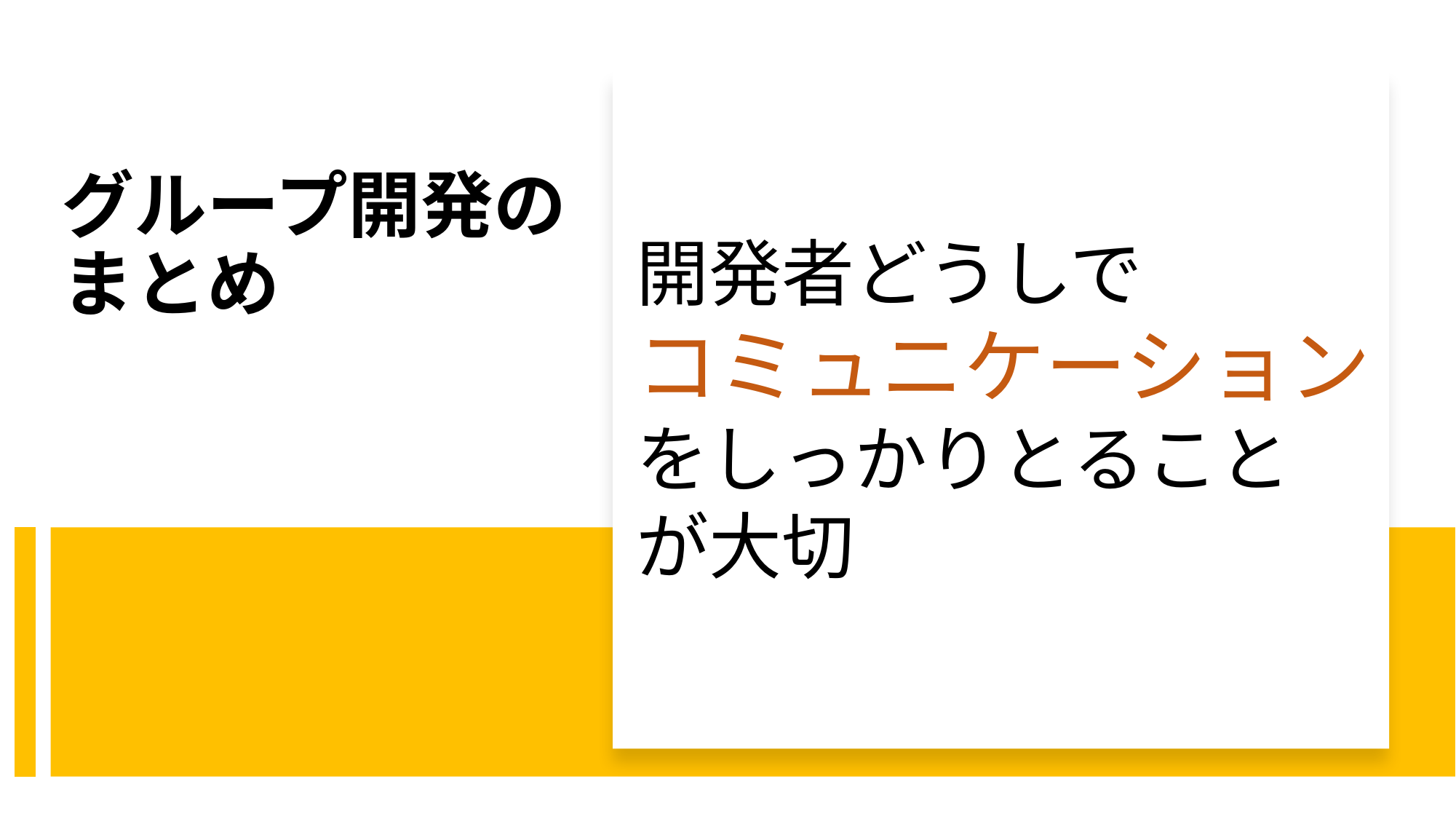

# グループ開発のまとめ
開発者どうしで
コミュニケーション
をしっかりとること
が大切